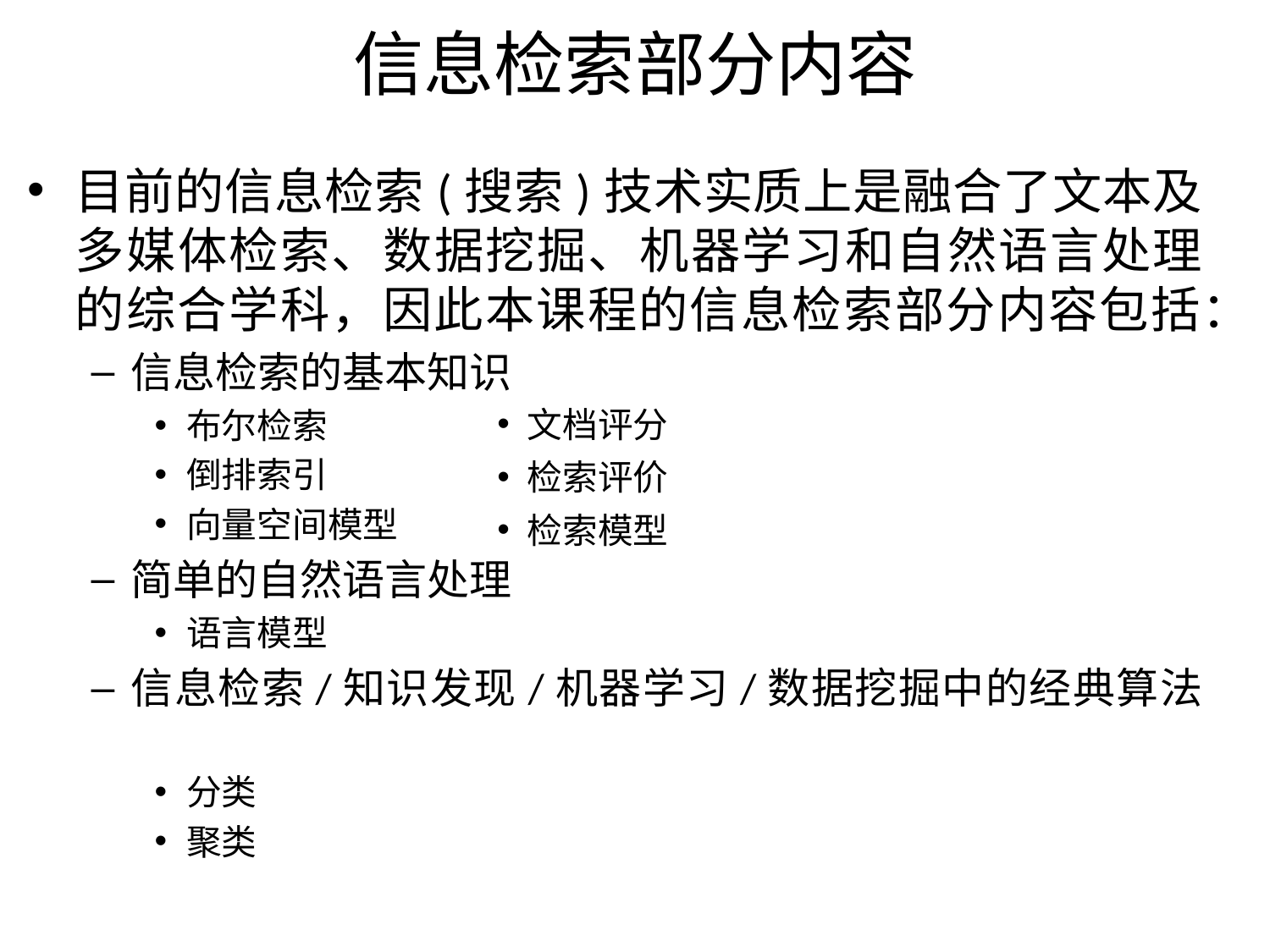

# 信息检索部分内容
目前的信息检索(搜索)技术实质上是融合了文本及多媒体检索、数据挖掘、机器学习和自然语言处理的综合学科，因此本课程的信息检索部分内容包括：
信息检索的基本知识
布尔检索
倒排索引
向量空间模型
简单的自然语言处理
语言模型
信息检索/知识发现/机器学习/数据挖掘中的经典算法
分类
聚类
文档评分
检索评价
检索模型